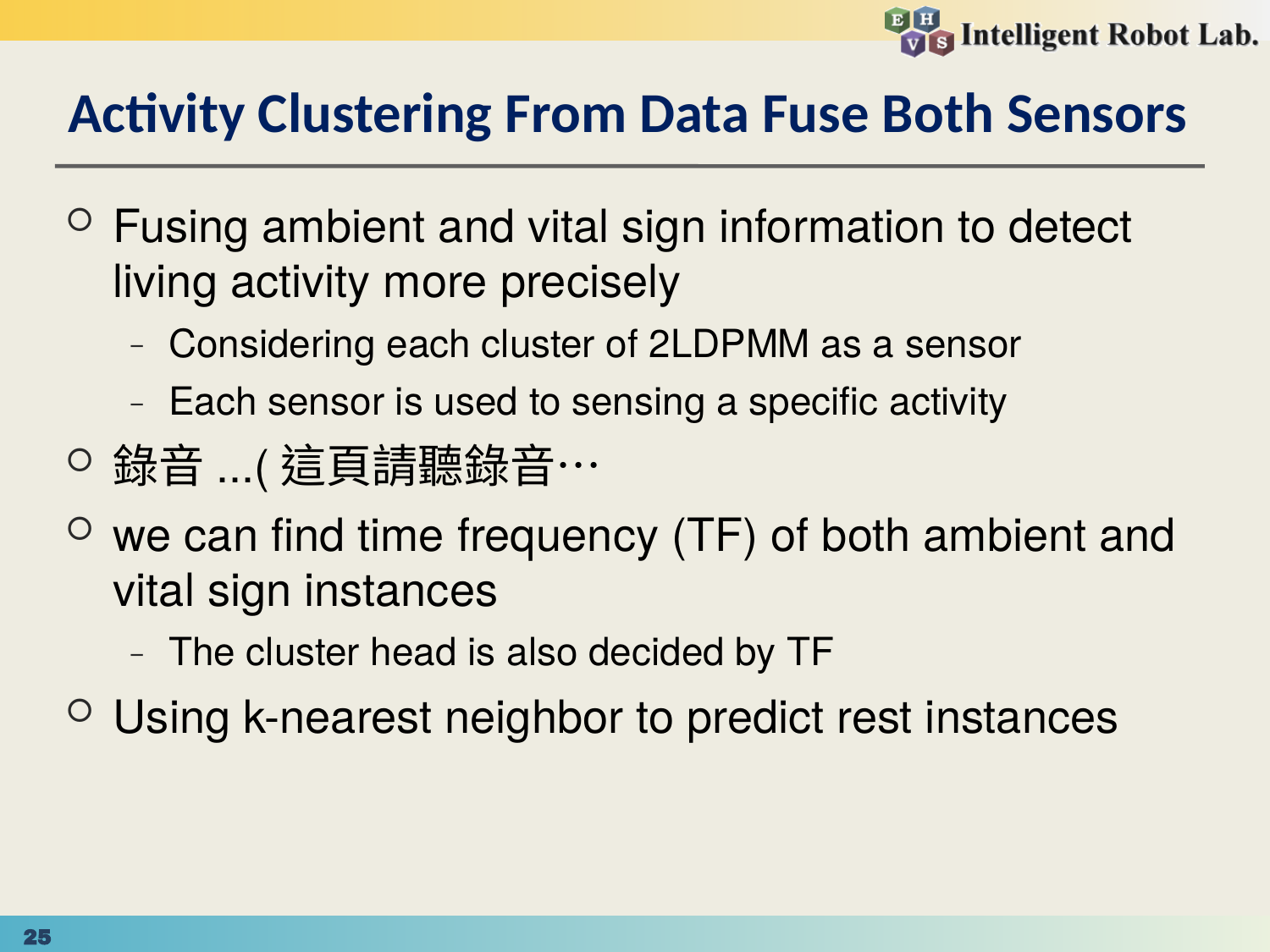

# Activity Clustering From Data Fuse Both Sensors
Fusing ambient and vital sign information to detect living activity more precisely
Considering each cluster of 2LDPMM as a sensor
Each sensor is used to sensing a specific activity
錄音...(這頁請聽錄音…
we can find time frequency (TF) of both ambient and vital sign instances
The cluster head is also decided by TF
Using k-nearest neighbor to predict rest instances

25